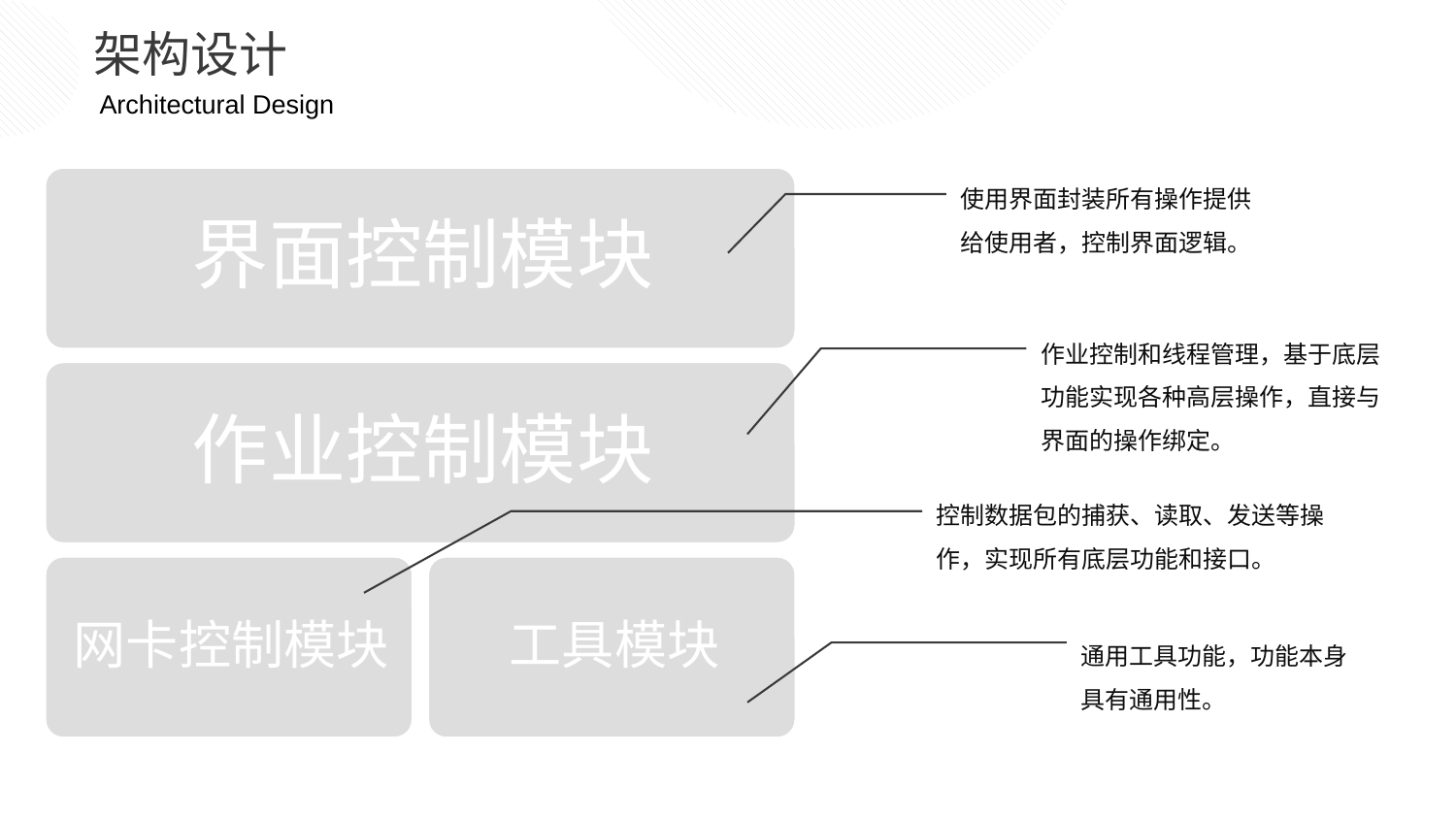

架构设计
Architectural Design
使用界面封装所有操作提供给使用者，控制界面逻辑。
界面控制模块
作业控制模块
网卡控制模块
工具模块

作业控制和线程管理，基于底层功能实现各种高层操作，直接与界面的操作绑定。

控制数据包的捕获、读取、发送等操作，实现所有底层功能和接口。

通用工具功能，功能本身具有通用性。